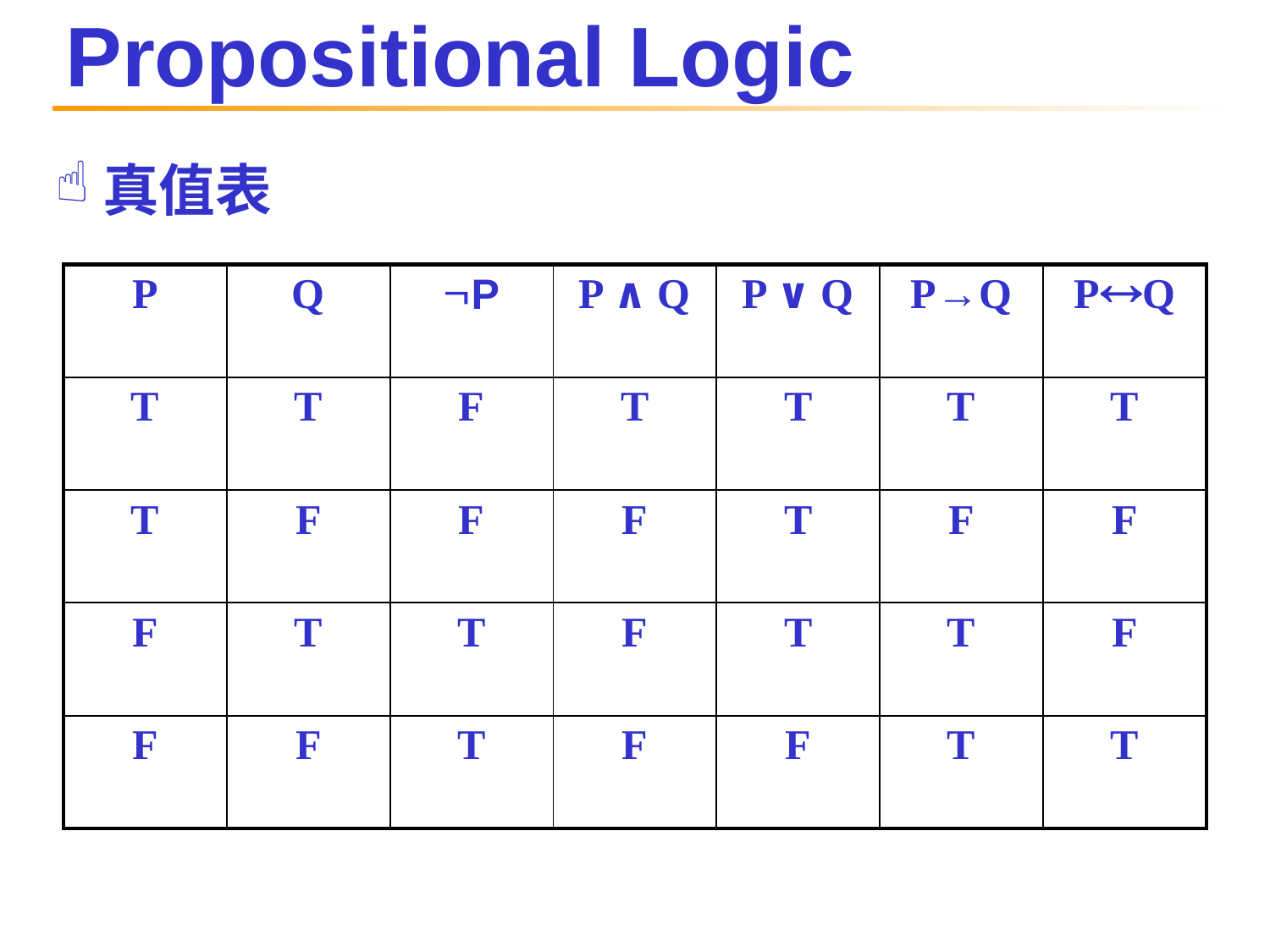

# Propositional Logic
真值表
| P | Q | ¬P | P ∧ Q | P ∨ Q | P→Q | P↔Q |
| --- | --- | --- | --- | --- | --- | --- |
| T | T | F | T | T | T | T |
| T | F | F | F | T | F | F |
| F | T | T | F | T | T | F |
| F | F | T | F | F | T | T |